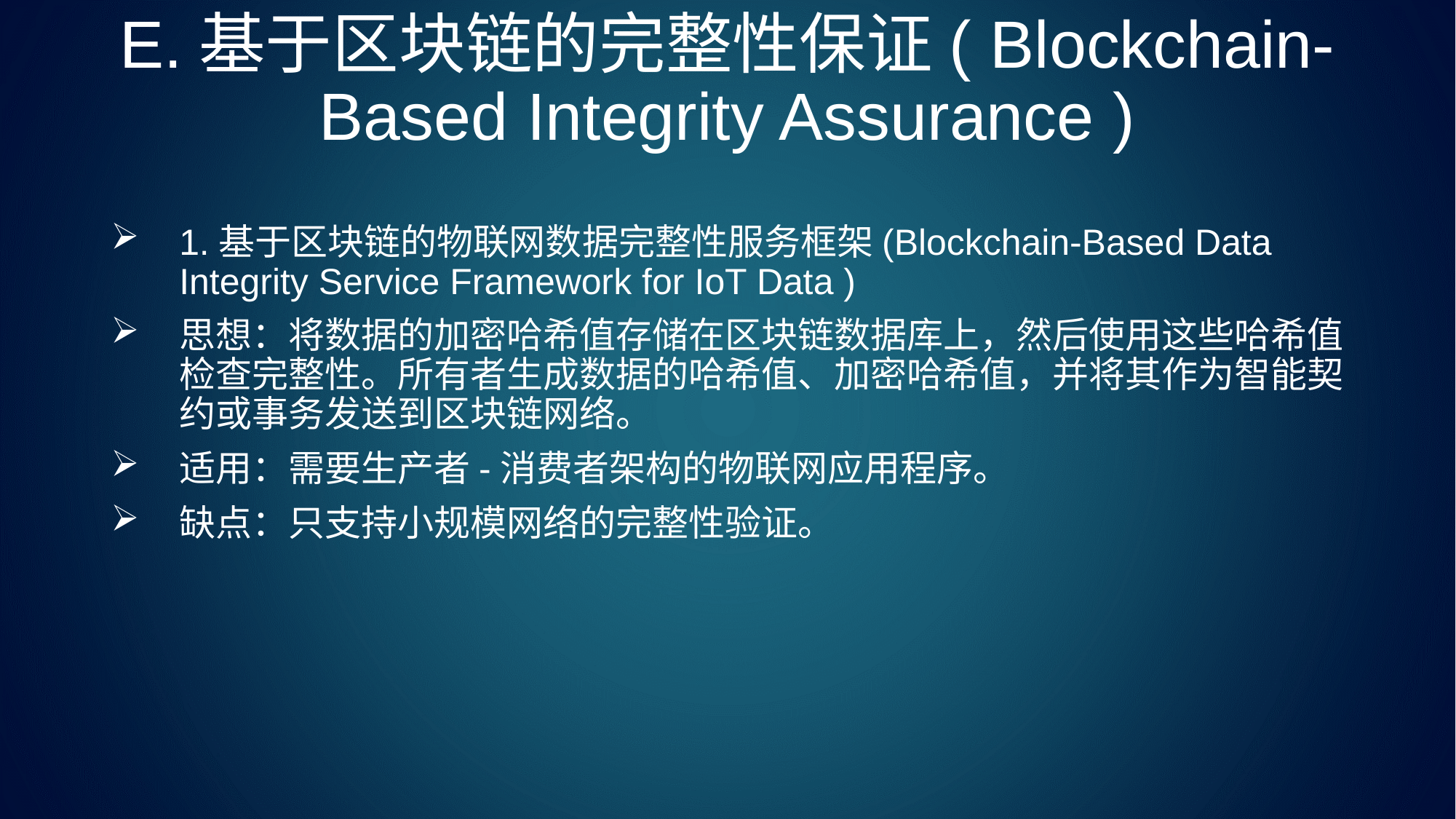

# E.基于区块链的完整性保证( Blockchain-Based Integrity Assurance )
1.基于区块链的物联网数据完整性服务框架(Blockchain-Based Data Integrity Service Framework for IoT Data )
思想：将数据的加密哈希值存储在区块链数据库上，然后使用这些哈希值检查完整性。所有者生成数据的哈希值、加密哈希值，并将其作为智能契约或事务发送到区块链网络。
适用：需要生产者-消费者架构的物联网应用程序。
缺点：只支持小规模网络的完整性验证。